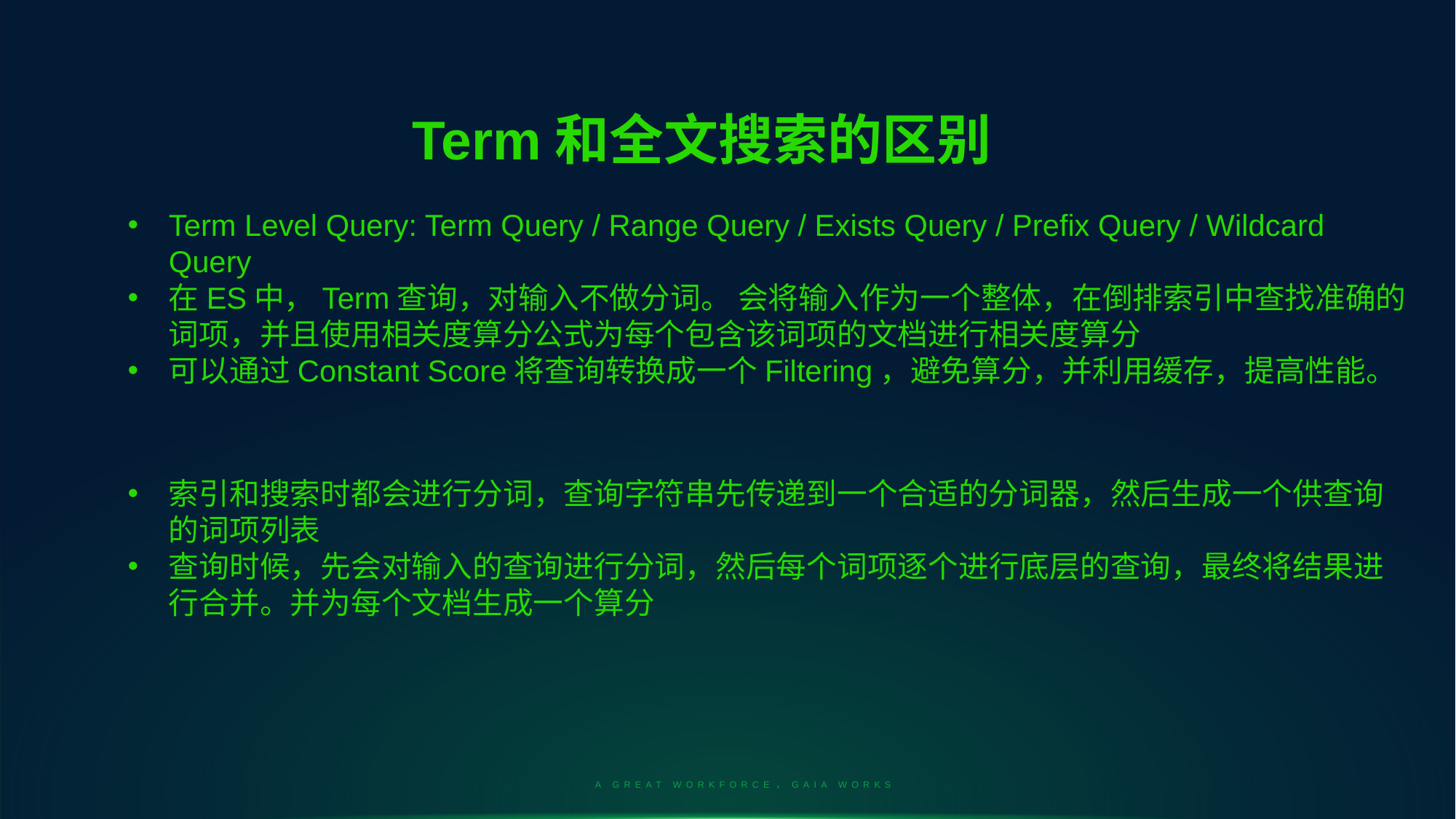

Term和全文搜索的区别
Term Level Query: Term Query / Range Query / Exists Query / Prefix Query / Wildcard Query
在ES中，Term查询，对输入不做分词。 会将输入作为一个整体，在倒排索引中查找准确的词项，并且使用相关度算分公式为每个包含该词项的文档进行相关度算分
可以通过Constant Score将查询转换成一个Filtering，避免算分，并利用缓存，提高性能。

索引和搜索时都会进行分词，查询字符串先传递到一个合适的分词器，然后生成一个供查询的词项列表
查询时候，先会对输入的查询进行分词，然后每个词项逐个进行底层的查询，最终将结果进行合并。并为每个文档生成一个算分